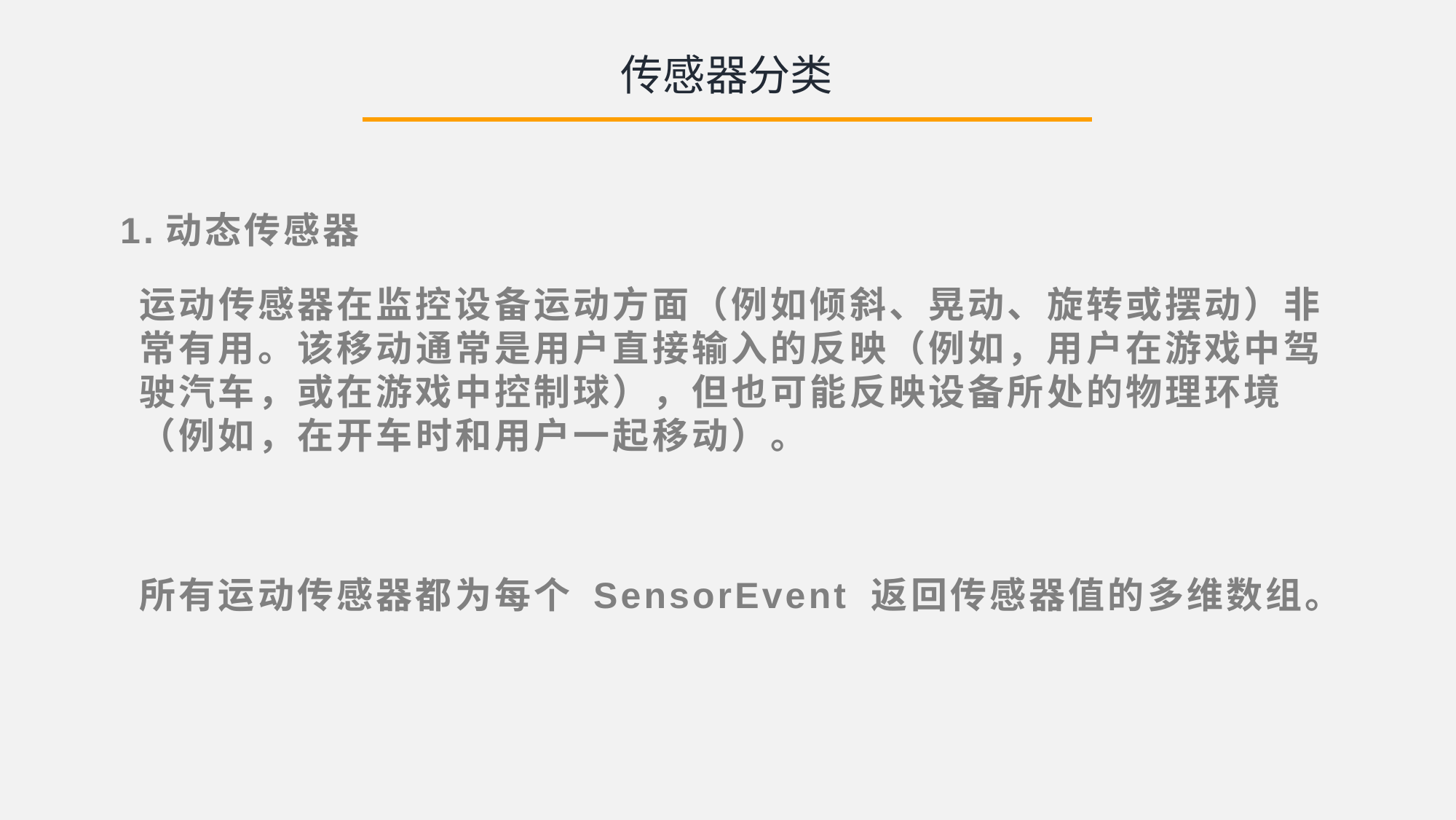

传感器分类
1.动态传感器
运动传感器在监控设备运动方面（例如倾斜、晃动、旋转或摆动）非常有用。该移动通常是用户直接输入的反映（例如，用户在游戏中驾驶汽车，或在游戏中控制球），但也可能反映设备所处的物理环境（例如，在开车时和用户一起移动）。
所有运动传感器都为每个 SensorEvent 返回传感器值的多维数组。